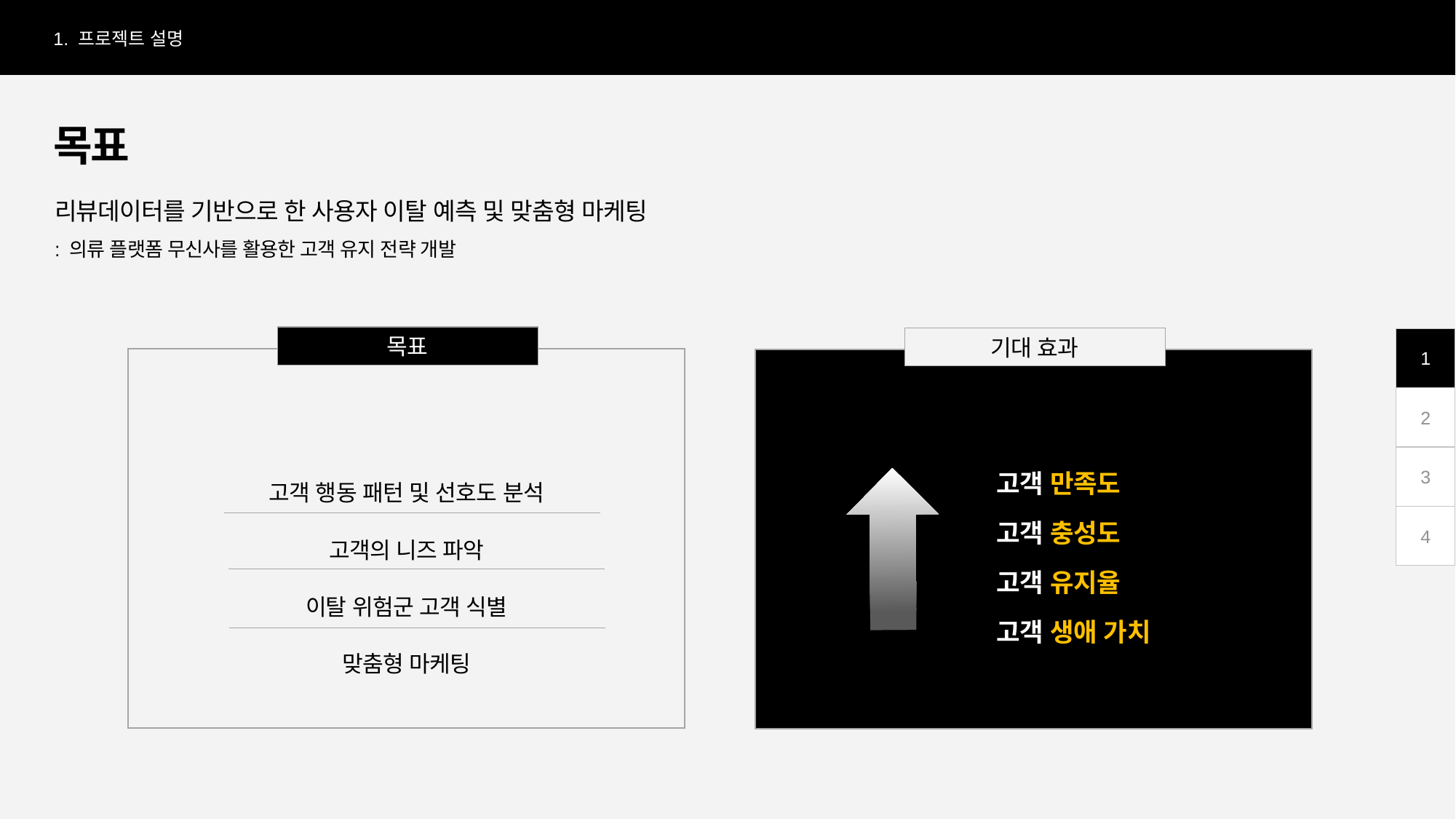

1. 프로젝트 설명
목표
리뷰데이터를 기반으로 한 사용자 이탈 예측 및 맞춤형 마케팅
: 의류 플랫폼 무신사를 활용한 고객 유지 전략 개발
목표
기대 효과
1

2
고객 행동 패턴 및 선호도 분석
고객의 니즈 파악
이탈 위험군 고객 식별
맞춤형 마케팅
고객 만족도
고객 충성도
고객 유지율
고객 생애 가치
3

4